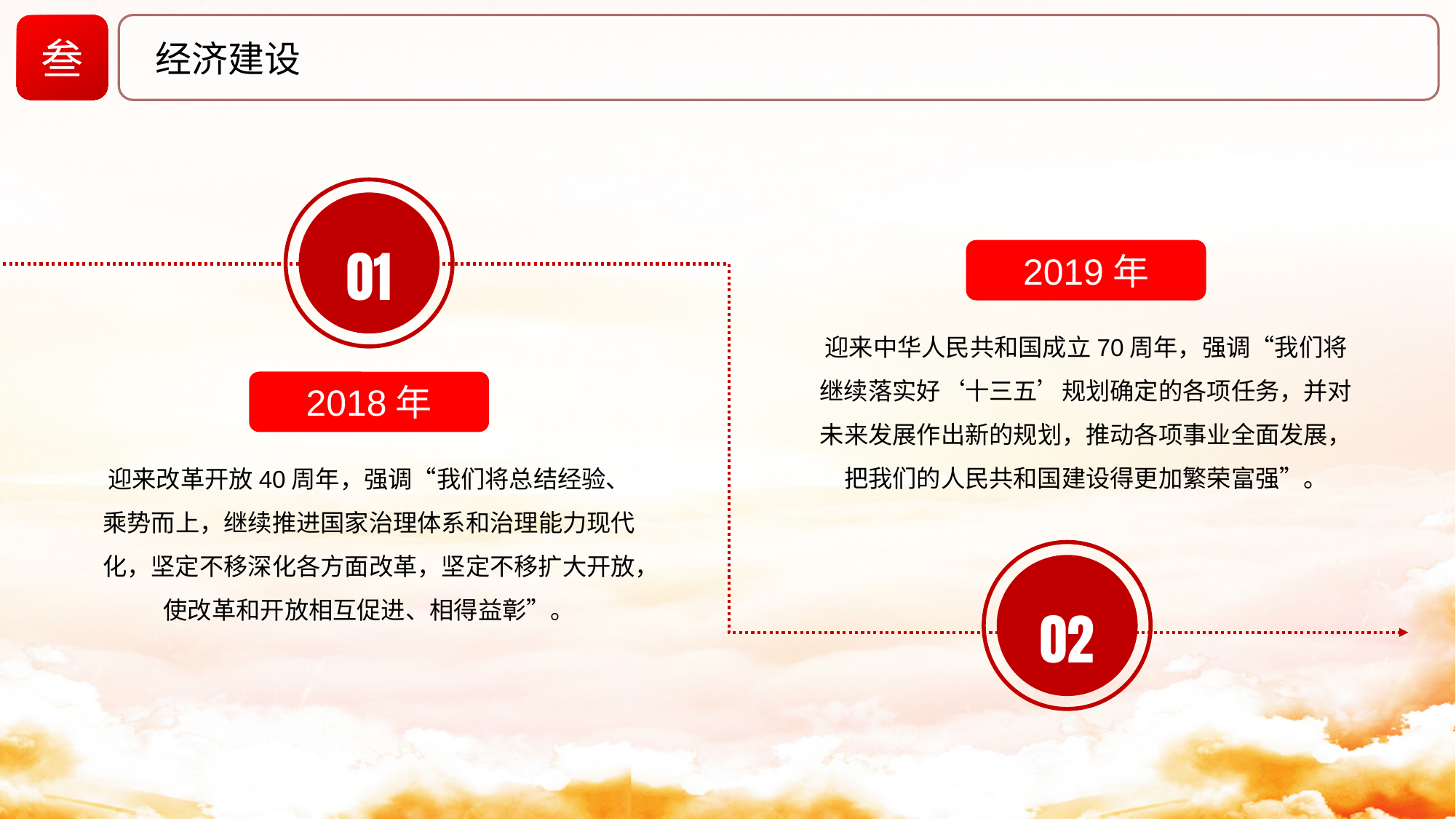

叁
经济建设

01
2019年

迎来中华人民共和国成立70周年，强调“我们将继续落实好‘十三五’规划确定的各项任务，并对未来发展作出新的规划，推动各项事业全面发展，把我们的人民共和国建设得更加繁荣富强”。
2018年
迎来改革开放40周年，强调“我们将总结经验、乘势而上，继续推进国家治理体系和治理能力现代化，坚定不移深化各方面改革，坚定不移扩大开放，使改革和开放相互促进、相得益彰”。

02